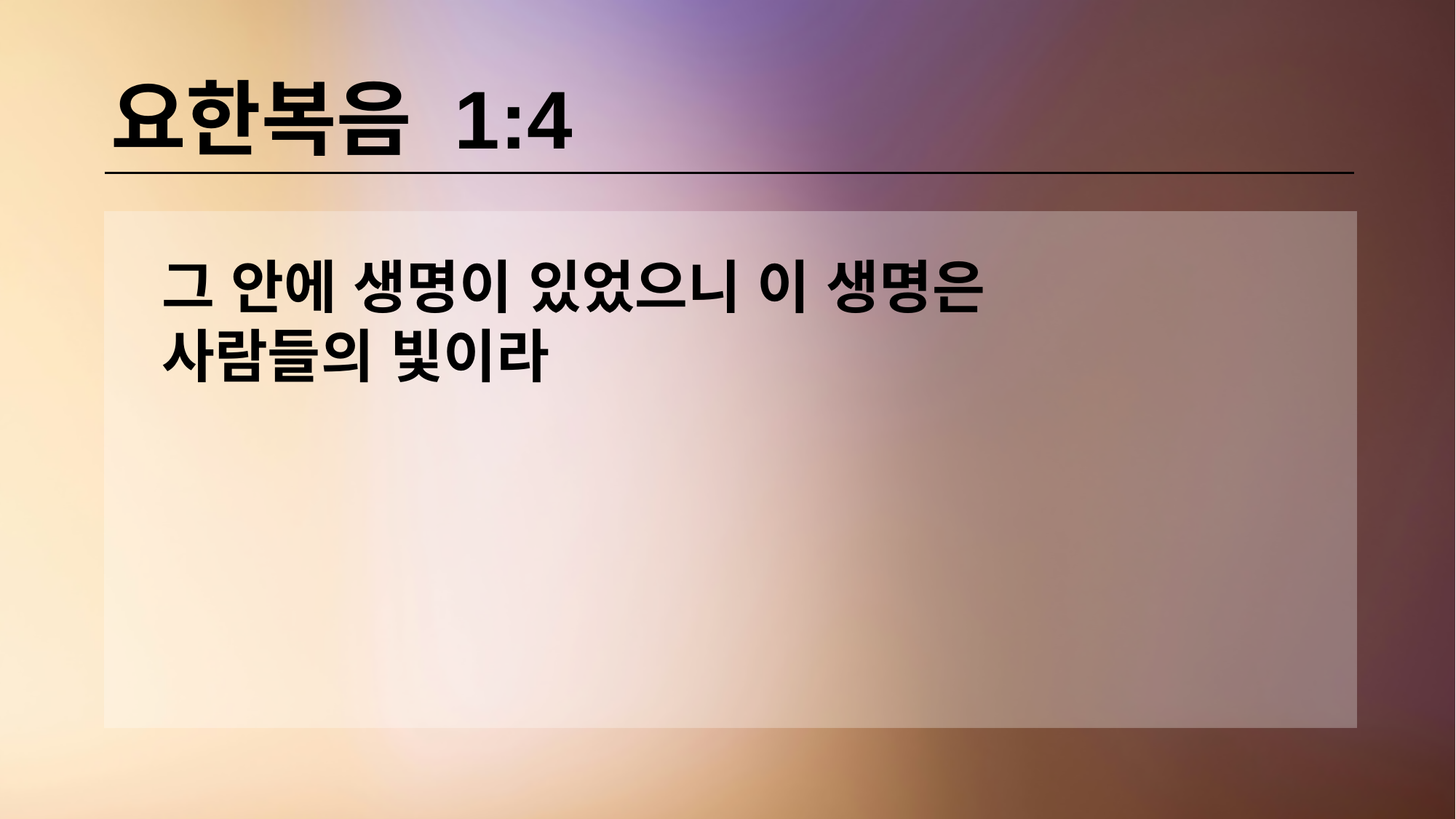

# 요한복음 1:4
그 안에 생명이 있었으니 이 생명은 사람들의 빛이라